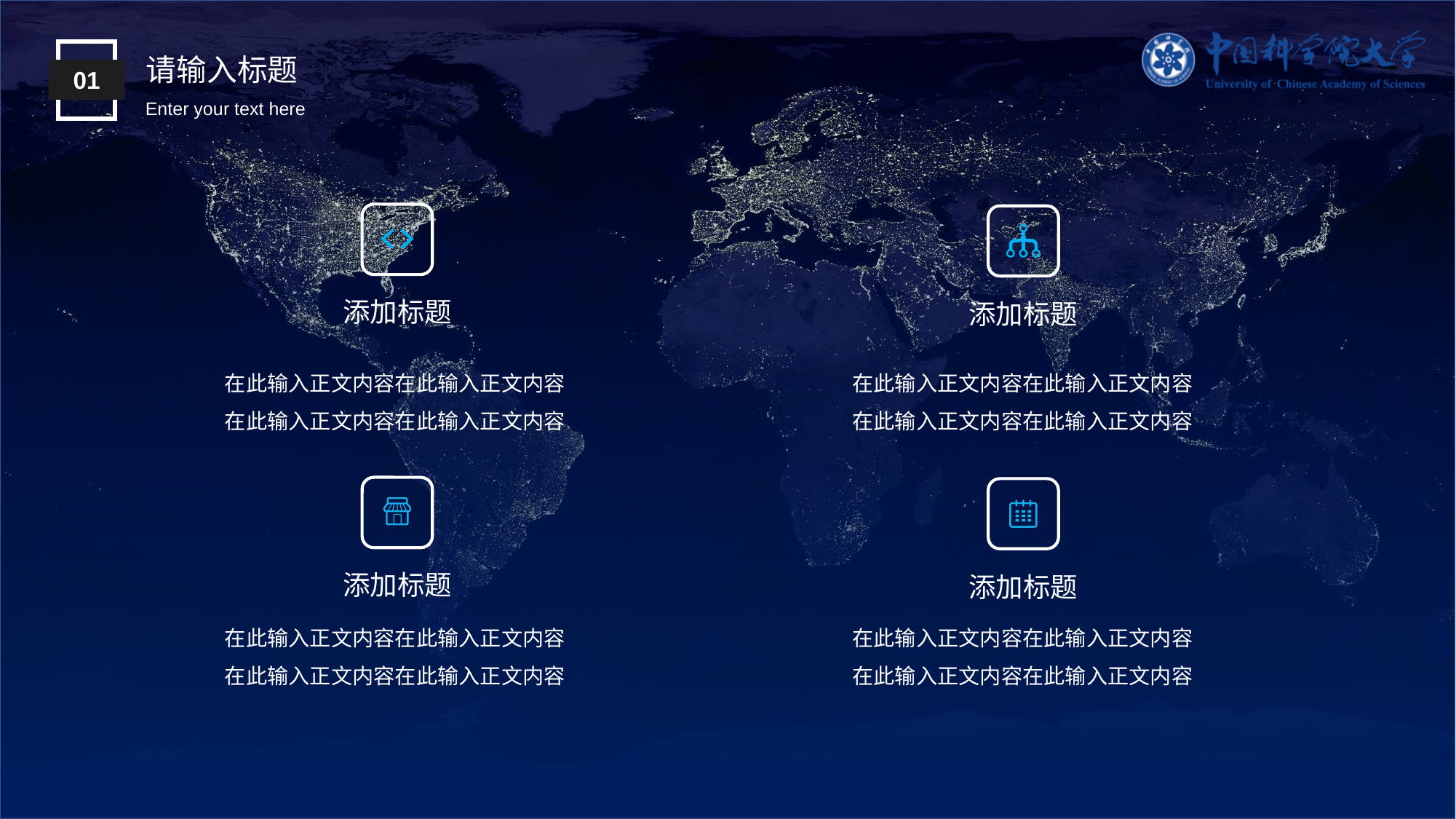

请输入标题
01
Enter your text here

添加标题
添加标题
在此输入正文内容在此输入正文内容
在此输入正文内容在此输入正文内容
在此输入正文内容在此输入正文内容
在此输入正文内容在此输入正文内容

添加标题
添加标题
在此输入正文内容在此输入正文内容
在此输入正文内容在此输入正文内容
在此输入正文内容在此输入正文内容
在此输入正文内容在此输入正文内容